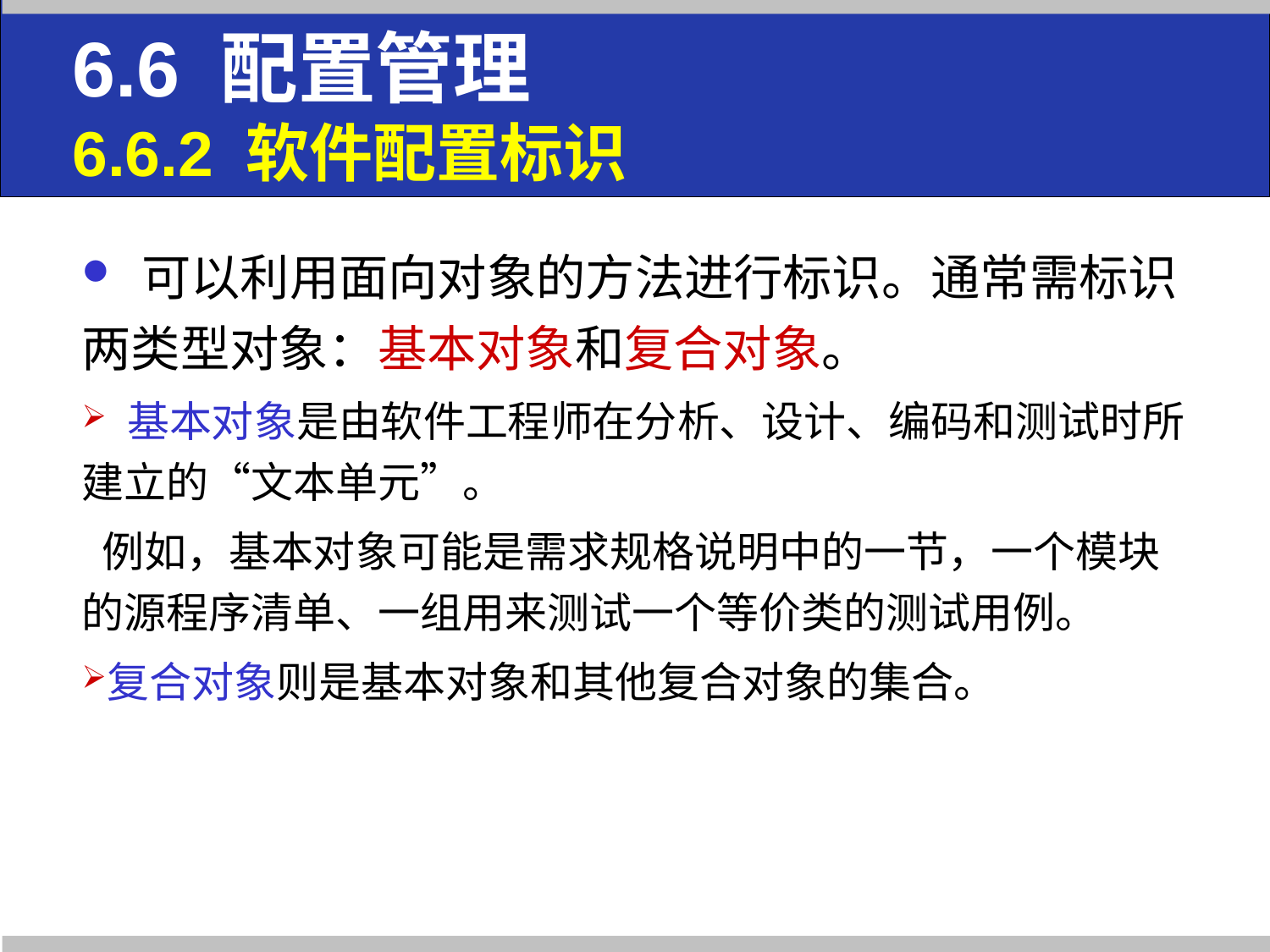

6.6 配置管理
6.6.2 软件配置标识
 可以利用面向对象的方法进行标识。通常需标识两类型对象：基本对象和复合对象。
 基本对象是由软件工程师在分析、设计、编码和测试时所建立的“文本单元”。
 例如，基本对象可能是需求规格说明中的一节，一个模块的源程序清单、一组用来测试一个等价类的测试用例。
复合对象则是基本对象和其他复合对象的集合。
820